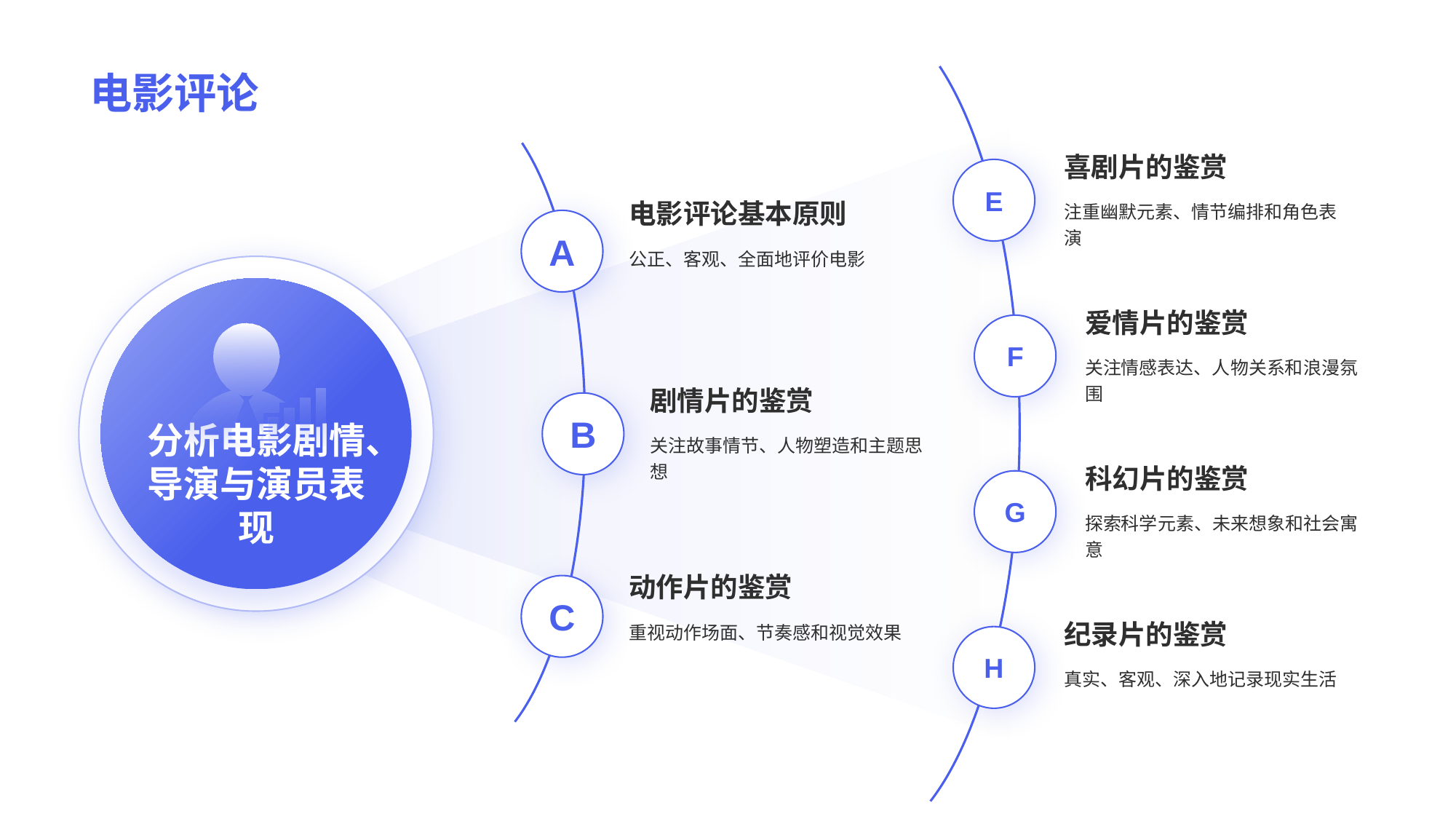

喜剧片的鉴赏
E
注重幽默元素、情节编排和角色表演
电影评论基本原则
A
公正、客观、全面地评价电影

爱情片的鉴赏
F
关注情感表达、人物关系和浪漫氛围
剧情片的鉴赏
B
关注故事情节、人物塑造和主题思想
分析电影剧情、导演与演员表现
科幻片的鉴赏
G
探索科学元素、未来想象和社会寓意
动作片的鉴赏
C
重视动作场面、节奏感和视觉效果
纪录片的鉴赏
H
真实、客观、深入地记录现实生活
# 电影评论